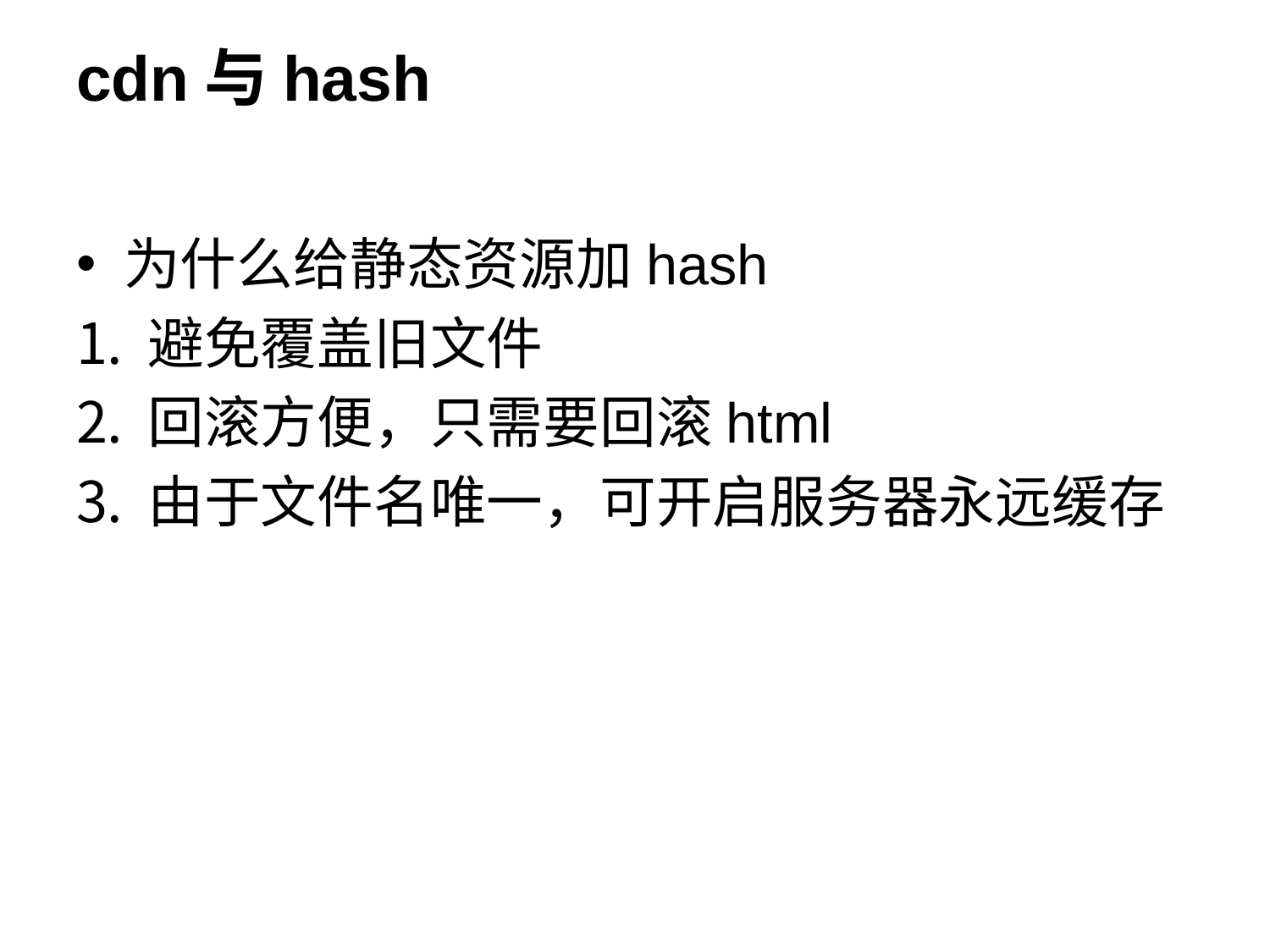

cdn与hash
为什么给静态资源加hash
避免覆盖旧文件
回滚方便，只需要回滚html
由于文件名唯一，可开启服务器永远缓存